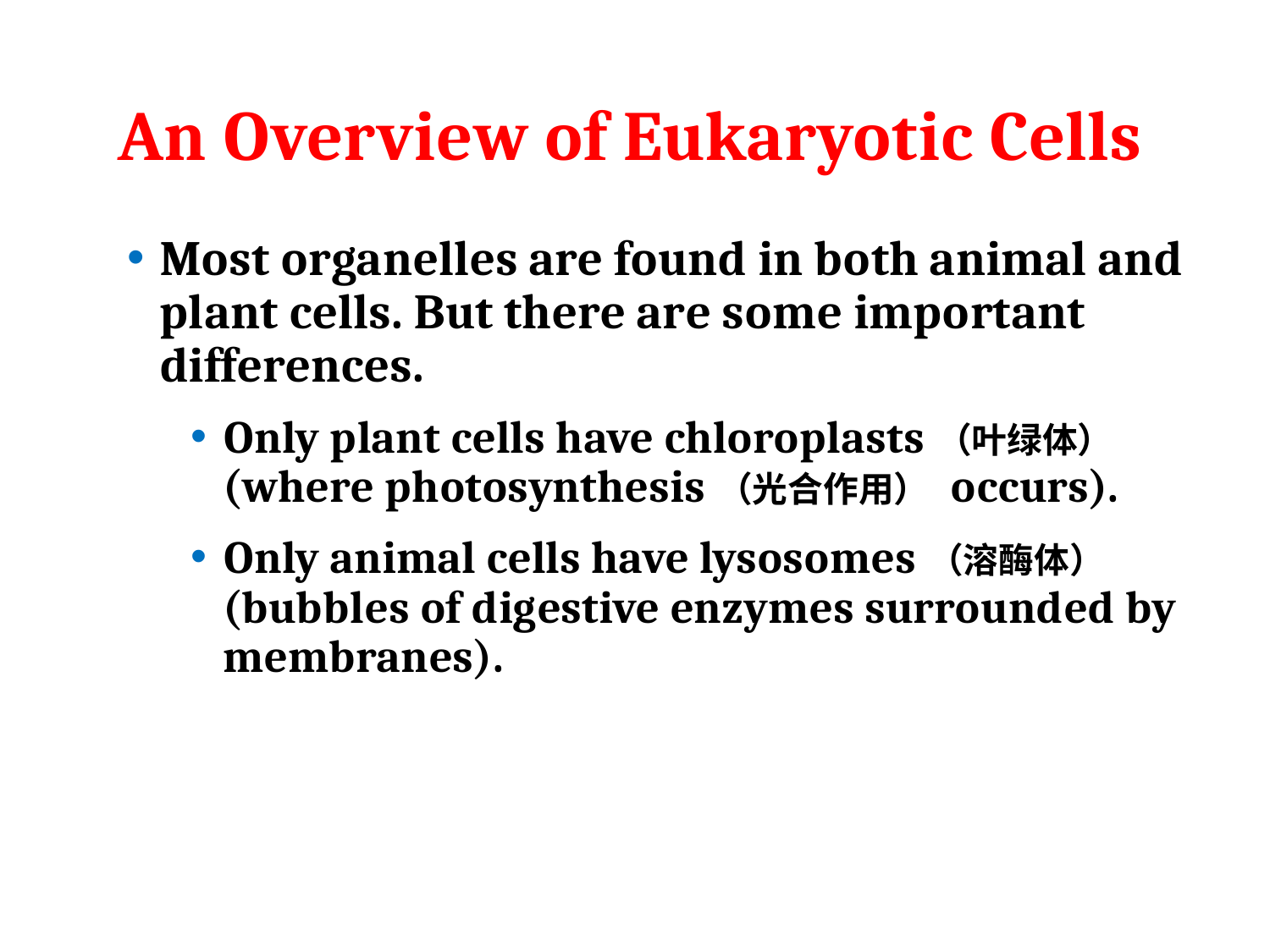

# An Overview of Eukaryotic Cells
Most organelles are found in both animal and plant cells. But there are some important differences.
Only plant cells have chloroplasts（叶绿体） (where photosynthesis（光合作用） occurs).
Only animal cells have lysosomes（溶酶体） (bubbles of digestive enzymes surrounded by membranes).